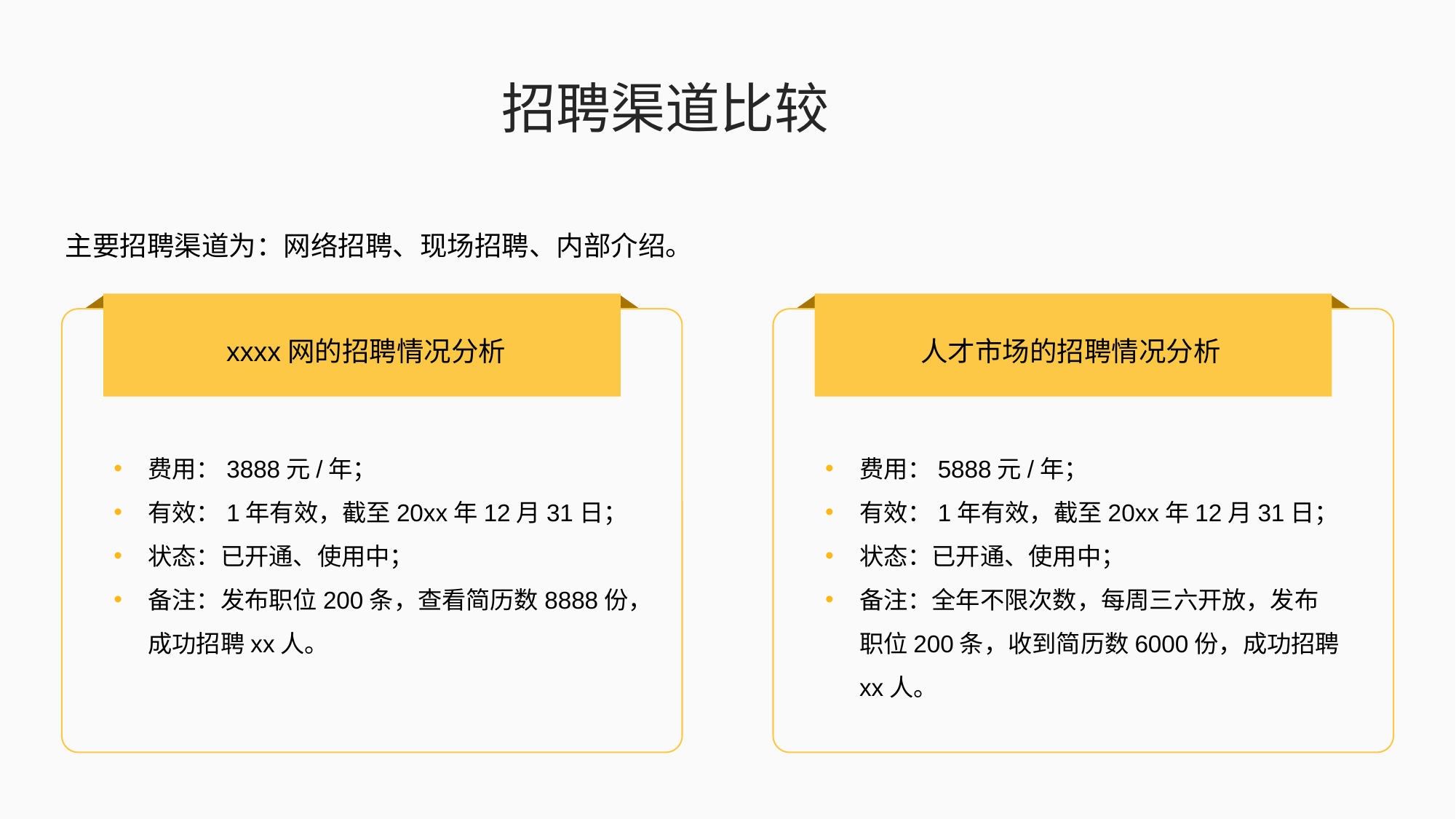

招聘渠道比较
主要招聘渠道为：网络招聘、现场招聘、内部介绍。

xxxx网的招聘情况分析
人才市场的招聘情况分析
费用：3888元/年；
有效：1年有效，截至20xx年12月31日；
状态：已开通、使用中；
备注：发布职位200条，查看简历数8888份，成功招聘xx人。
费用：5888元/年；
有效：1年有效，截至20xx年12月31日；
状态：已开通、使用中；
备注：全年不限次数，每周三六开放，发布职位200条，收到简历数6000份，成功招聘xx人。